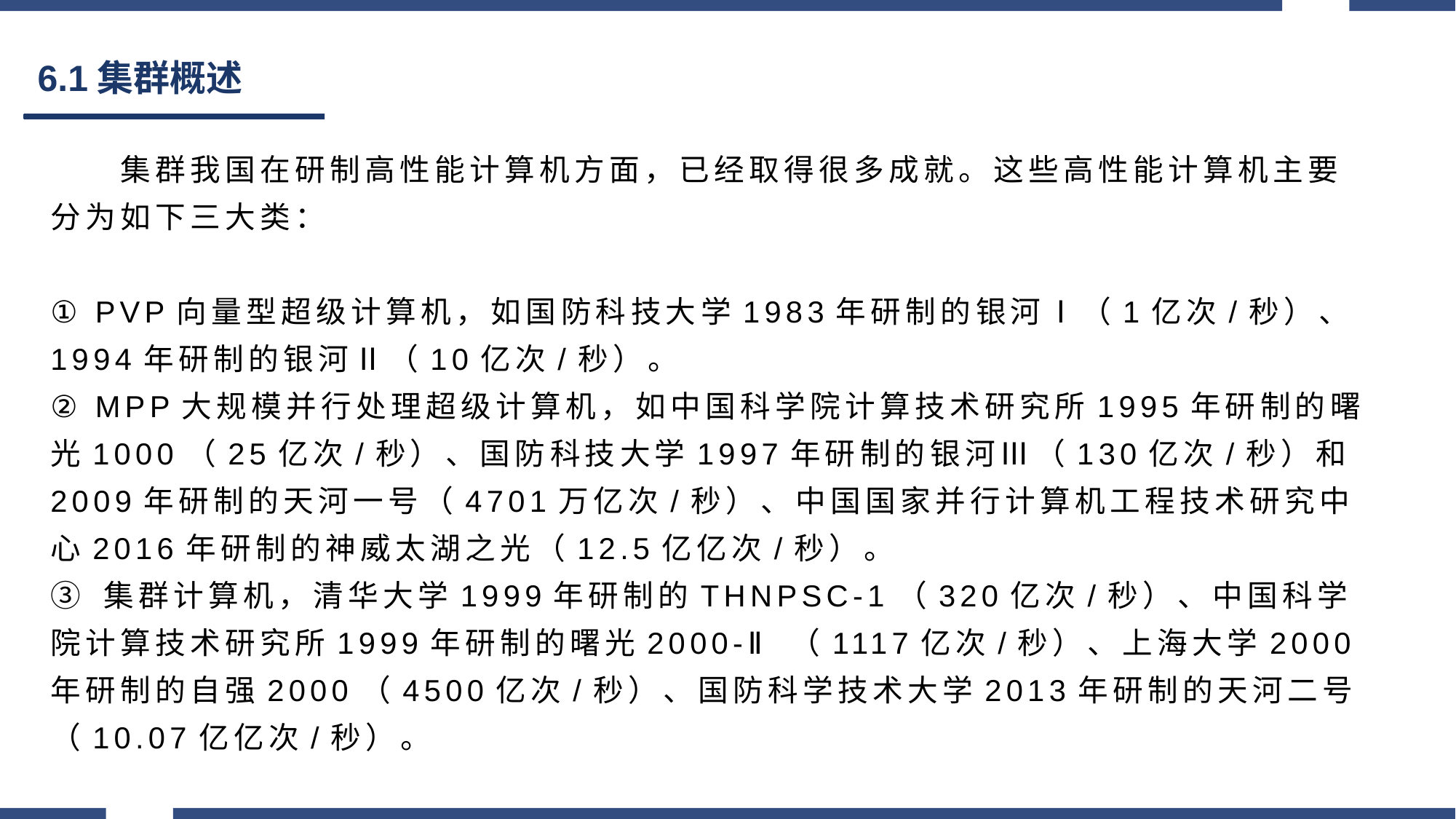

# 6.1集群概述
　　集群我国在研制高性能计算机方面，已经取得很多成就。这些高性能计算机主要分为如下三大类：

① PVP向量型超级计算机，如国防科技大学1983年研制的银河Ⅰ（1亿次/秒）、1994年研制的银河Ⅱ（10亿次/秒）。
② MPP大规模并行处理超级计算机，如中国科学院计算技术研究所1995年研制的曙光1000（25亿次/秒）、国防科技大学1997年研制的银河Ⅲ（130亿次/秒）和2009年研制的天河一号（4701万亿次/秒）、中国国家并行计算机工程技术研究中心2016年研制的神威太湖之光（12.5亿亿次/秒）。
③ 集群计算机，清华大学1999年研制的THNPSC-1（320亿次/秒）、中国科学院计算技术研究所1999年研制的曙光2000-Ⅱ（1117亿次/秒）、上海大学2000年研制的自强2000（4500亿次/秒）、国防科学技术大学2013年研制的天河二号（10.07亿亿次/秒）。